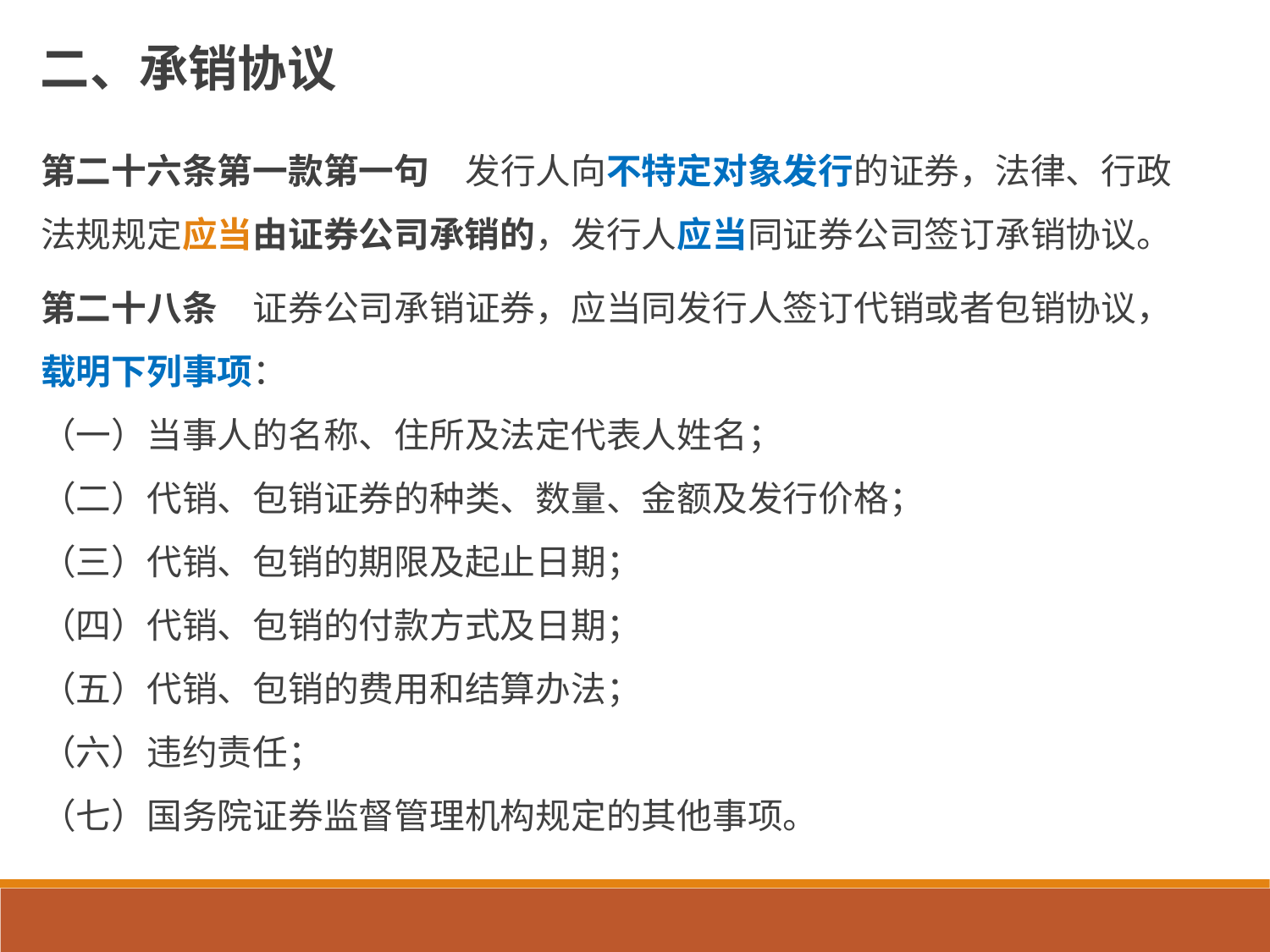

# 二、承销协议
第二十六条第一款第一句　发行人向不特定对象发行的证券，法律、行政法规规定应当由证券公司承销的，发行人应当同证券公司签订承销协议。
第二十八条　证券公司承销证券，应当同发行人签订代销或者包销协议，载明下列事项：
（一）当事人的名称、住所及法定代表人姓名；
（二）代销、包销证券的种类、数量、金额及发行价格；
（三）代销、包销的期限及起止日期；
（四）代销、包销的付款方式及日期；
（五）代销、包销的费用和结算办法；
（六）违约责任；
（七）国务院证券监督管理机构规定的其他事项。